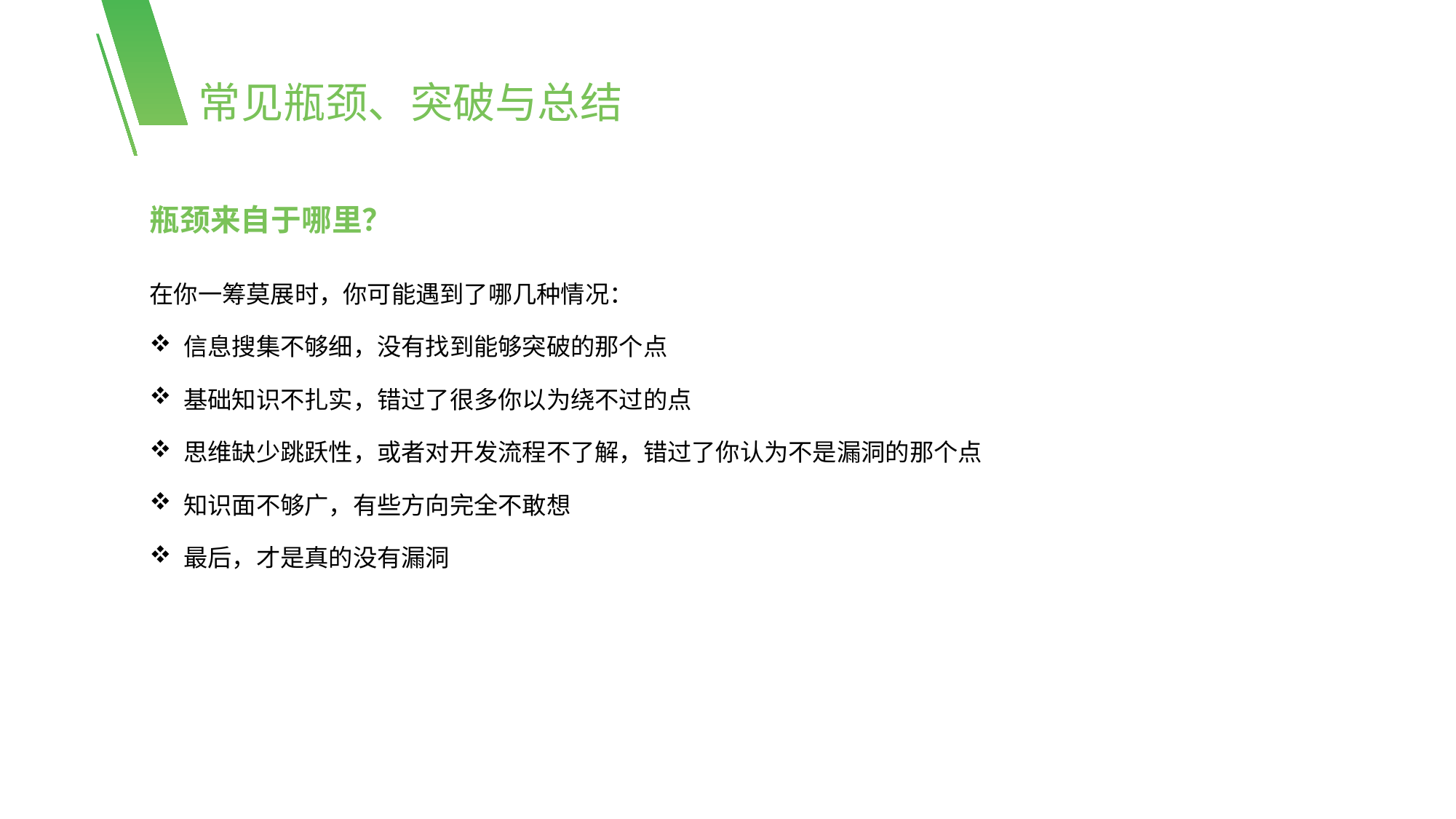

常见瓶颈、突破与总结
瓶颈来自于哪里？
在你一筹莫展时，你可能遇到了哪几种情况：
信息搜集不够细，没有找到能够突破的那个点
基础知识不扎实，错过了很多你以为绕不过的点
思维缺少跳跃性，或者对开发流程不了解，错过了你认为不是漏洞的那个点
知识面不够广，有些方向完全不敢想
最后，才是真的没有漏洞